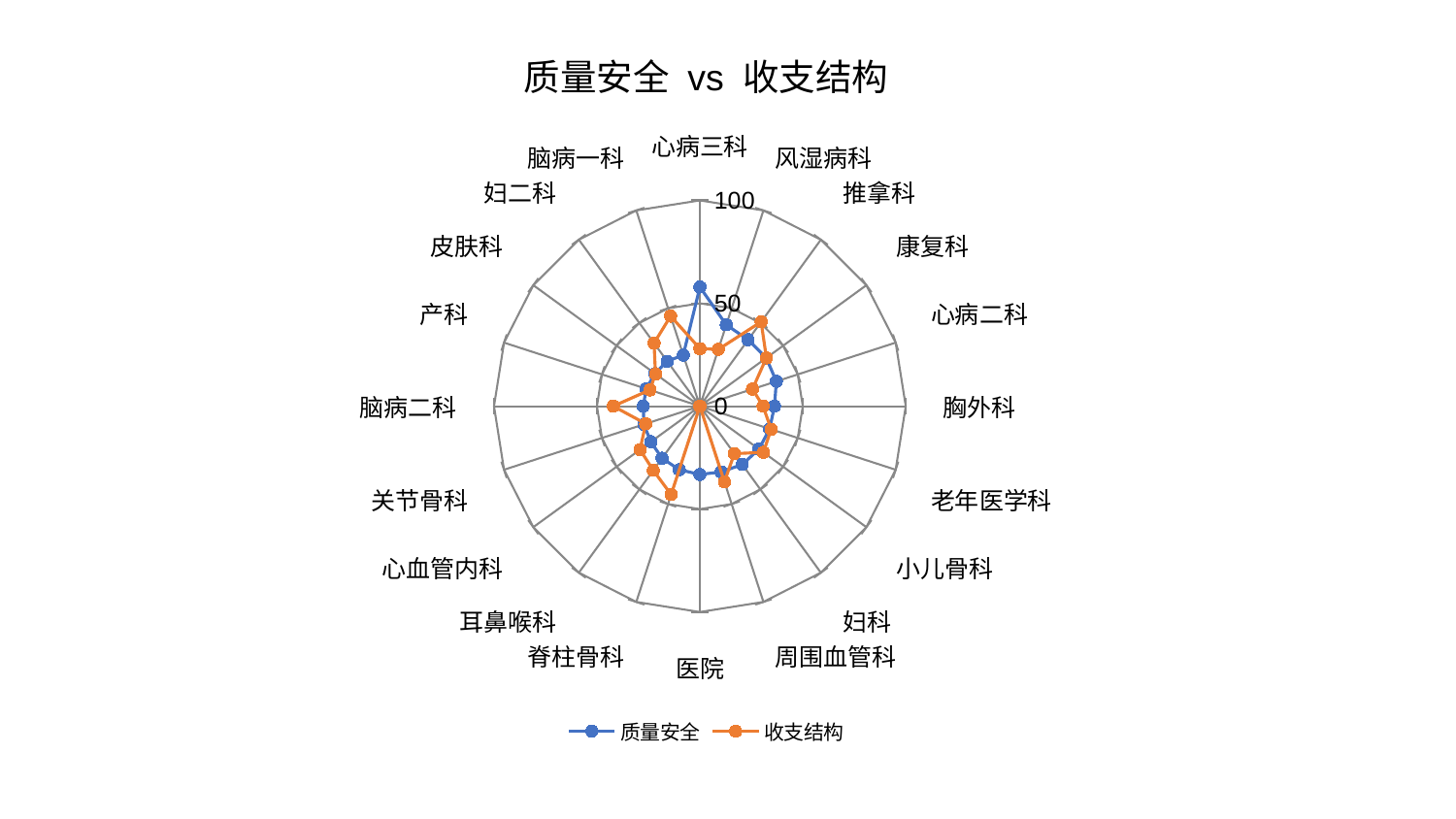

### Chart: 质量安全 vs 收支结构

| Category | 质量安全 | 收支结构 |
|---|---|---|
| 心病三科 | 57.89898005195962 | 27.97125065474382 |
| 风湿病科 | 41.58341941168988 | 29.037849128395685 |
| 推拿科 | 39.90282418108755 | 50.67890006418836 |
| 康复科 | 39.883887559494944 | 39.98143668750646 |
| 心病二科 | 39.06660241320488 | 26.893132835939078 |
| 胸外科 | 36.25005599113992 | 30.727636656122133 |
| 老年医学科 | 35.655759358266934 | 36.39491564782057 |
| 小儿骨科 | 35.482207008792194 | 38.19008249028287 |
| 妇科 | 35.03219455646693 | 28.521171524764807 |
| 周围血管科 | 33.5991522302423 | 38.631995136416805 |
| 医院 | 33.209234483872635 | -inf |
| 脊柱骨科 | 32.43799282738998 | 45.15597041179469 |
| 耳鼻喉科 | 31.268560866977197 | 38.526617802163734 |
| 心血管内科 | 29.430062569217835 | 35.94569893214544 |
| 关节骨科 | 28.609229139769468 | 27.65411729688569 |
| 脑病二科 | 27.491261950537222 | 42.07166798919455 |
| 产科 | 27.41491148293894 | 25.497602896089063 |
| 皮肤科 | 26.99232794157781 | 26.634745927566982 |
| 妇二科 | 26.990243621314345 | 37.88159370500526 |
| 脑病一科 | 26.13012548748502 | 46.027339554523714 |
80